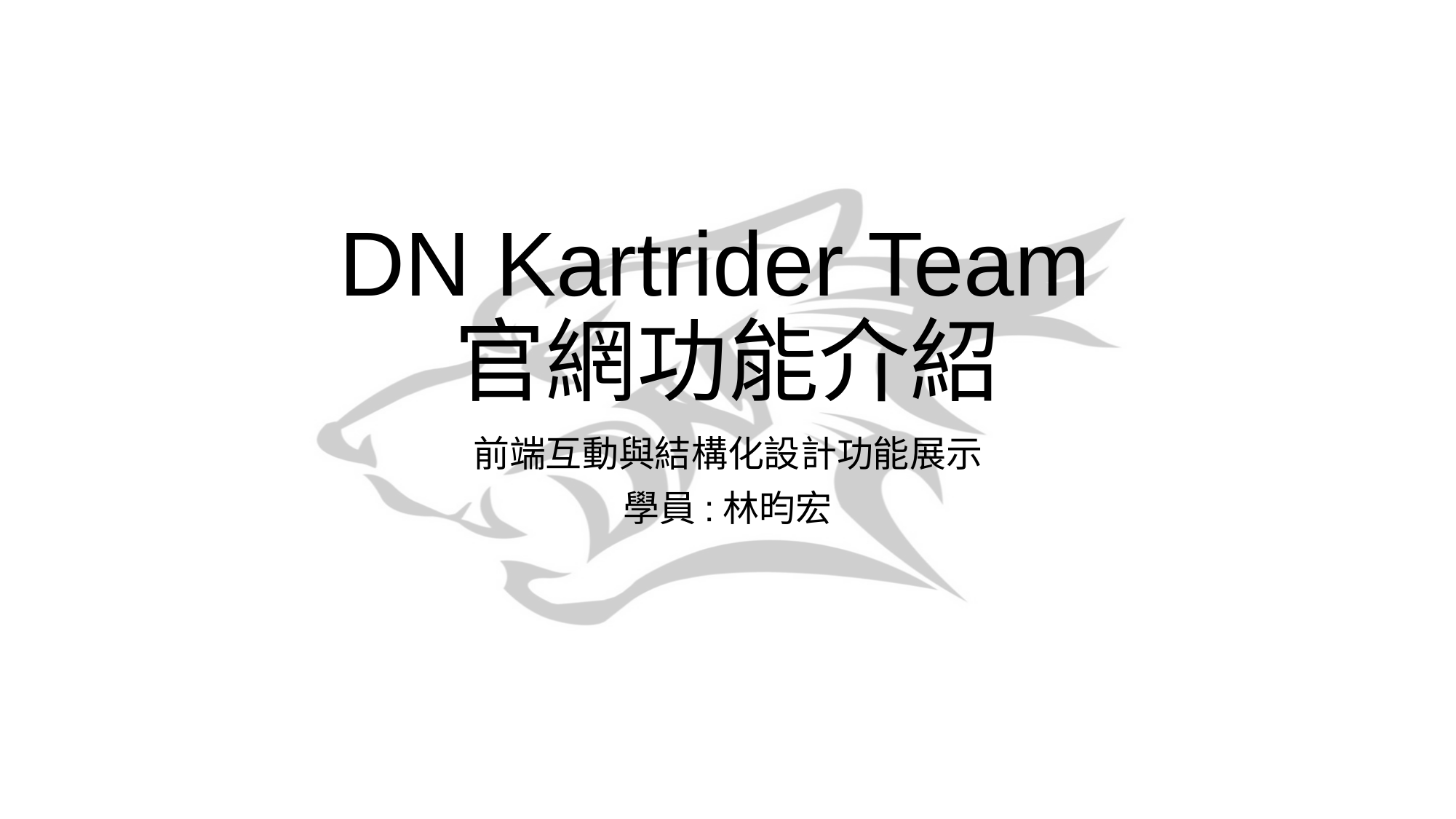

# DN Kartrider Team 官網功能介紹
前端互動與結構化設計功能展示
學員:林昀宏